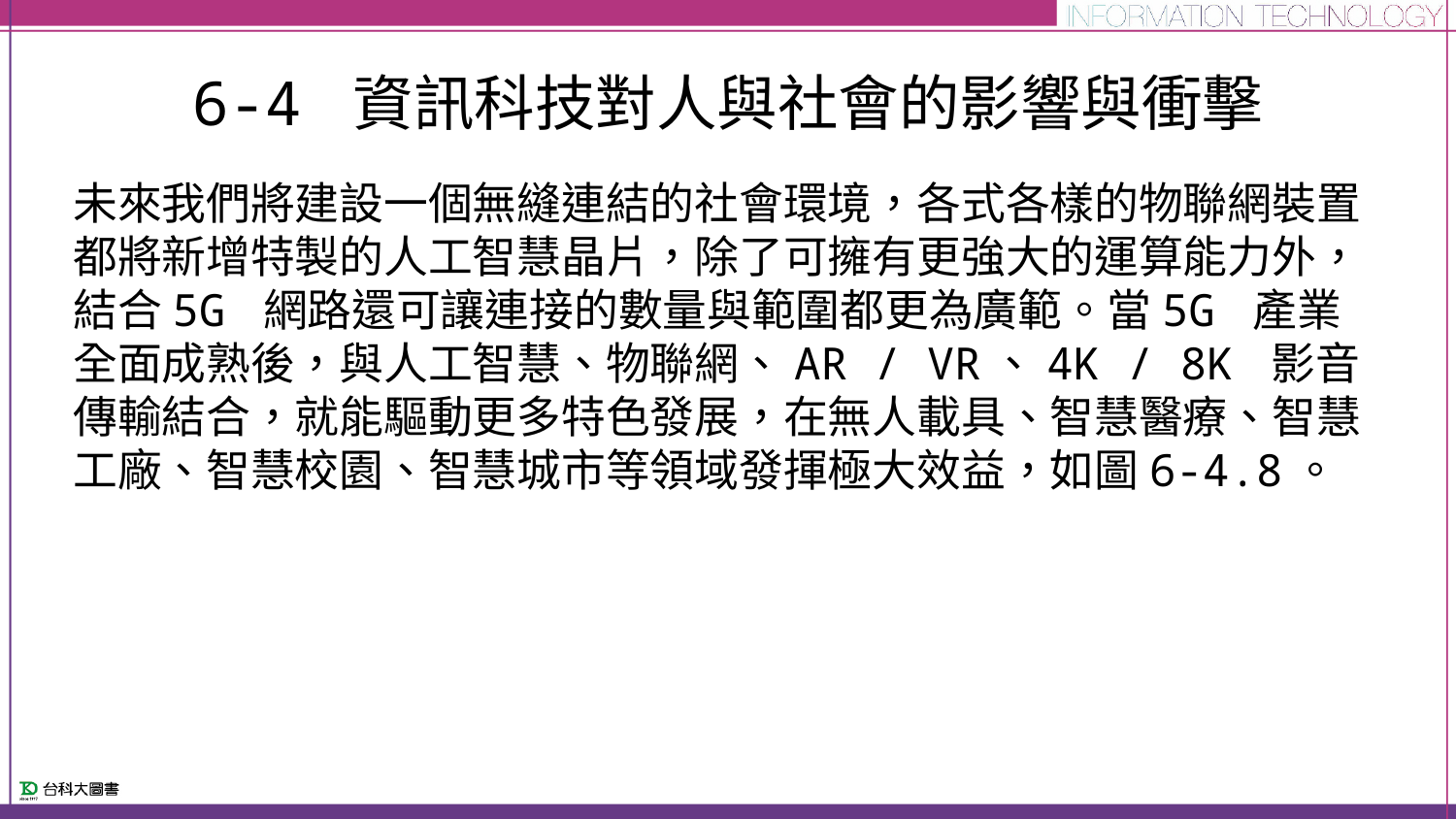

# 6-4 資訊科技對人與社會的影響與衝擊
未來我們將建設一個無縫連結的社會環境，各式各樣的物聯網裝置都將新增特製的人工智慧晶片，除了可擁有更強大的運算能力外，結合5G 網路還可讓連接的數量與範圍都更為廣範。當5G 產業全面成熟後，與人工智慧、物聯網、AR / VR、4K / 8K 影音傳輸結合，就能驅動更多特色發展，在無人載具、智慧醫療、智慧工廠、智慧校園、智慧城市等領域發揮極大效益，如圖6-4.8。